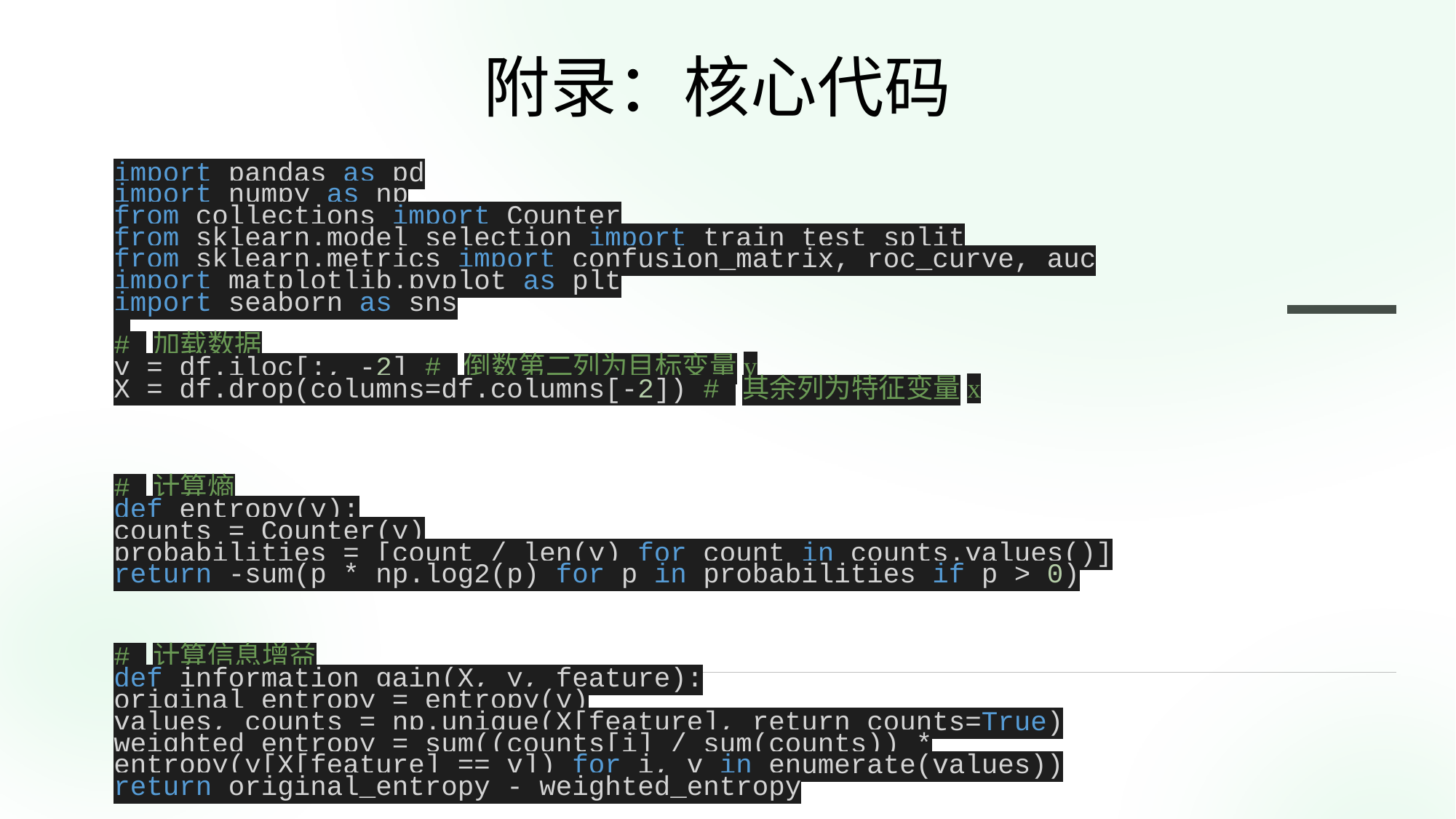

附录：核心代码
import pandas as pd
import numpy as np
from collections import Counter
from sklearn.model_selection import train_test_split
from sklearn.metrics import confusion_matrix, roc_curve, auc
import matplotlib.pyplot as plt
import seaborn as sns

# 加载数据
y = df.iloc[:, -2] # 倒数第二列为目标变量y
X = df.drop(columns=df.columns[-2]) # 其余列为特征变量x
# 计算熵
def entropy(y):
counts = Counter(y)
probabilities = [count / len(y) for count in counts.values()]
return -sum(p * np.log2(p) for p in probabilities if p > 0)
# 计算信息增益
def information_gain(X, y, feature):
original_entropy = entropy(y)
values, counts = np.unique(X[feature], return_counts=True)
weighted_entropy = sum((counts[i] / sum(counts)) * entropy(y[X[feature] == v]) for i, v in enumerate(values))
return original_entropy - weighted_entropy